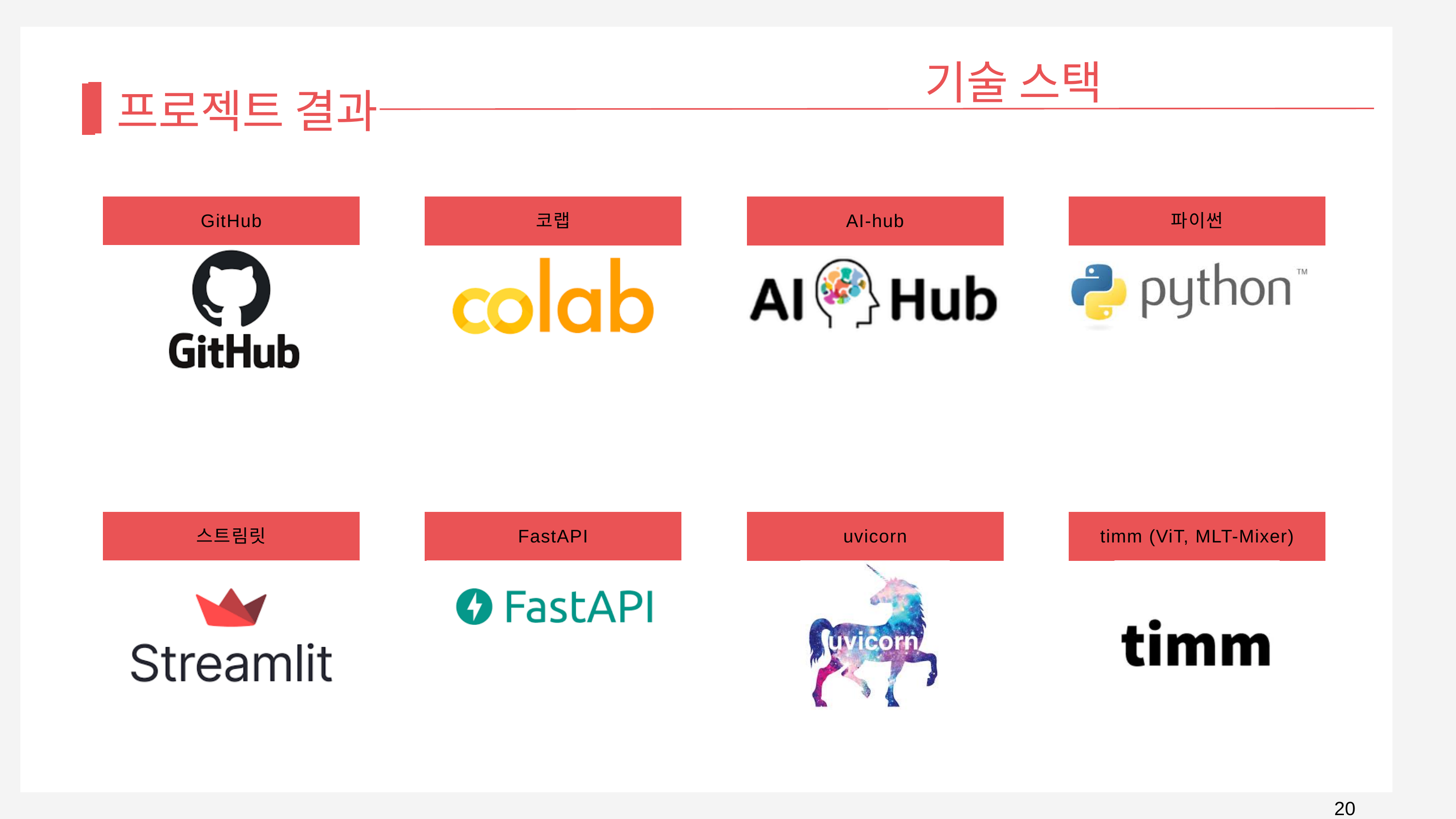

기술 스택
프로젝트 결과

GitHub

코랩

AI-hub

파이썬

스트림릿

FastAPI

uvicorn

timm (ViT, MLT-Mixer)

20